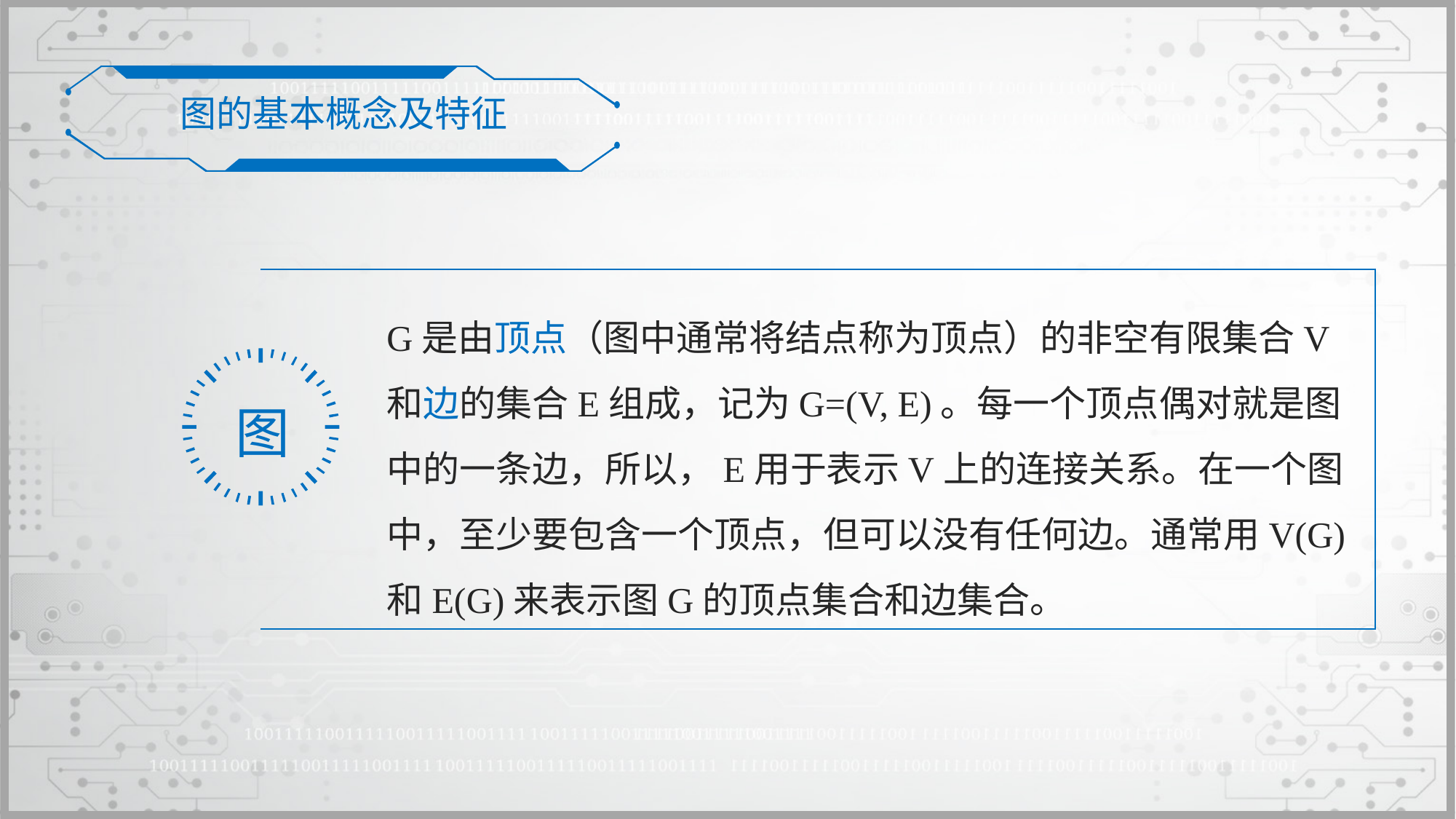

图的基本概念及特征

G是由顶点（图中通常将结点称为顶点）的非空有限集合V和边的集合E组成，记为G=(V, E)。每一个顶点偶对就是图中的一条边，所以，E用于表示V上的连接关系。在一个图中，至少要包含一个顶点，但可以没有任何边。通常用V(G)和E(G)来表示图G的顶点集合和边集合。

图